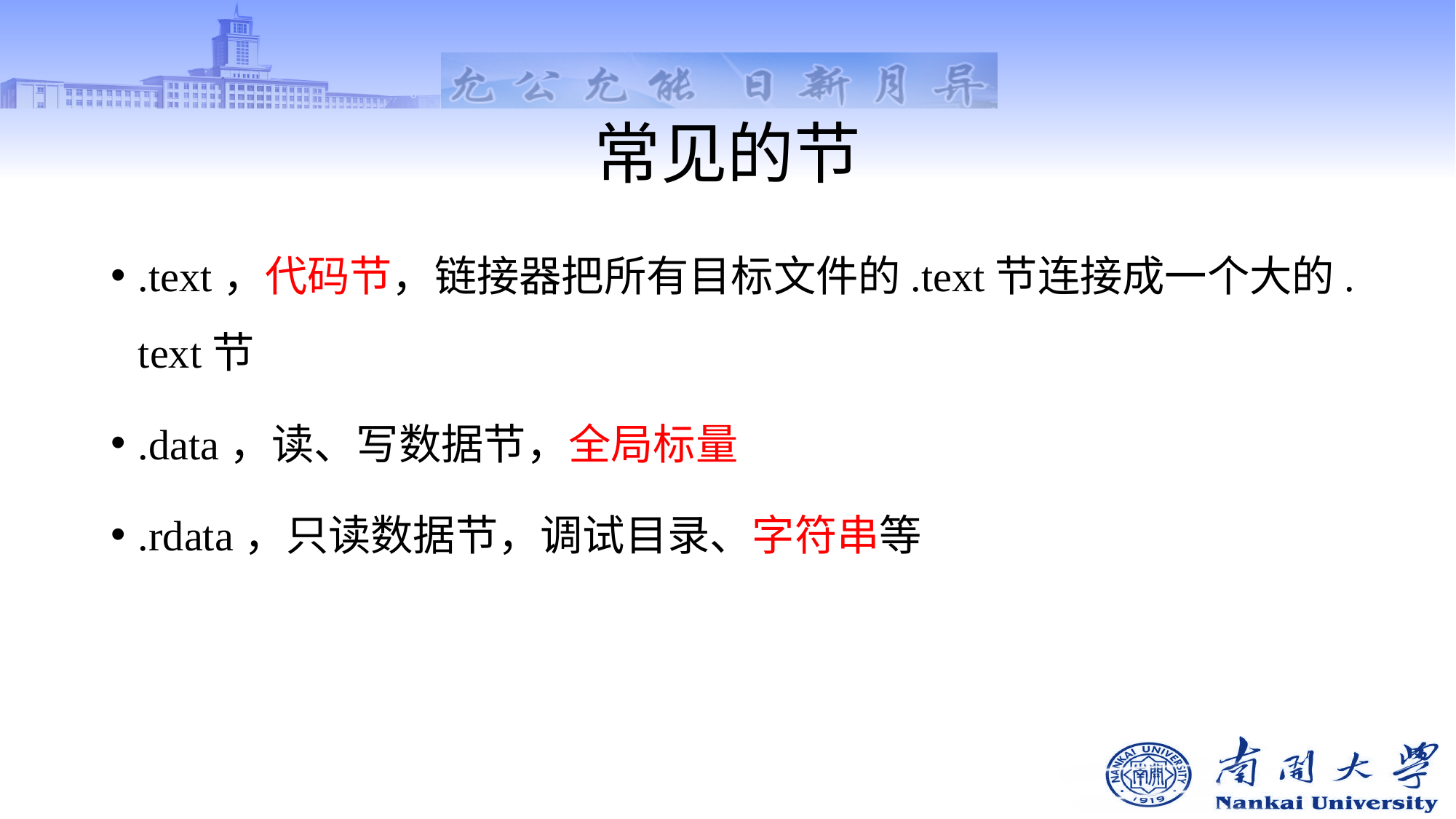

# 常见的节
.text，代码节，链接器把所有目标文件的.text节连接成一个大的.text节
.data，读、写数据节，全局标量
.rdata，只读数据节，调试目录、字符串等